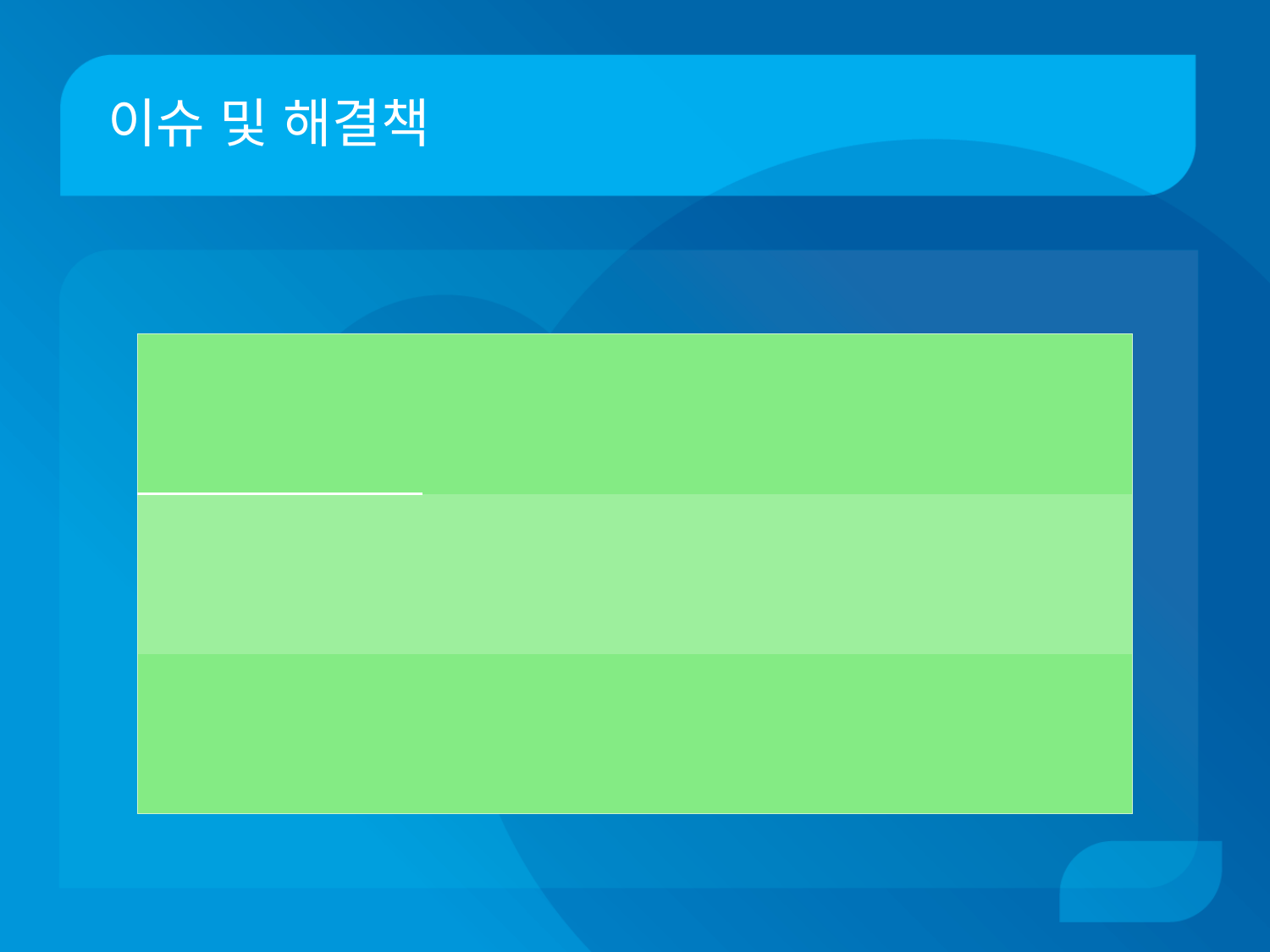

# 이슈 및 해결책
|  |  |
| --- | --- |
|  |  |
|  |  |